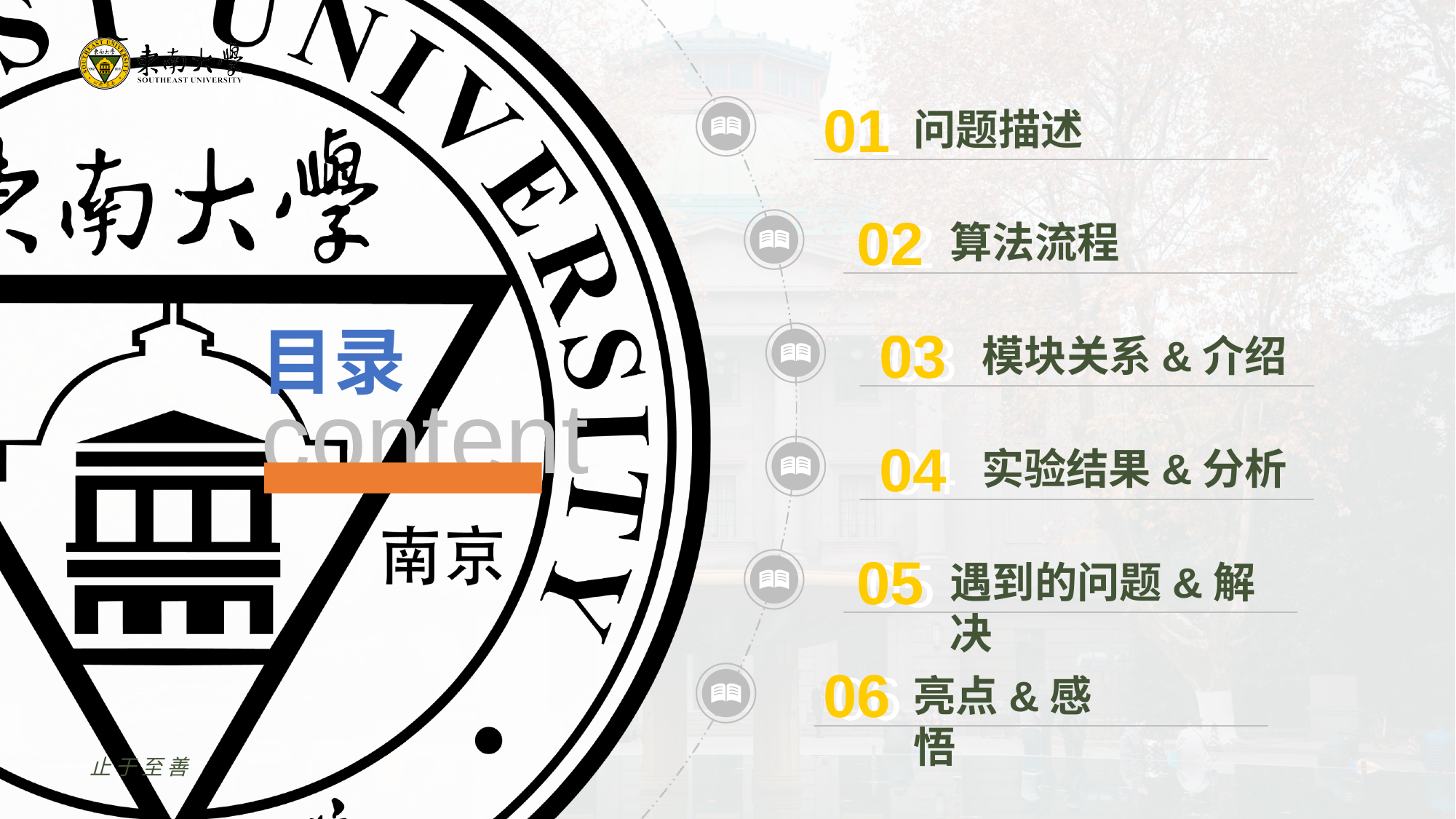

01
01

问题描述
02
02

算法流程
03
03

模块关系&介绍
04
04

实验结果&分析

05
05

遇到的问题&解决
06
06

亮点&感悟
止于至善